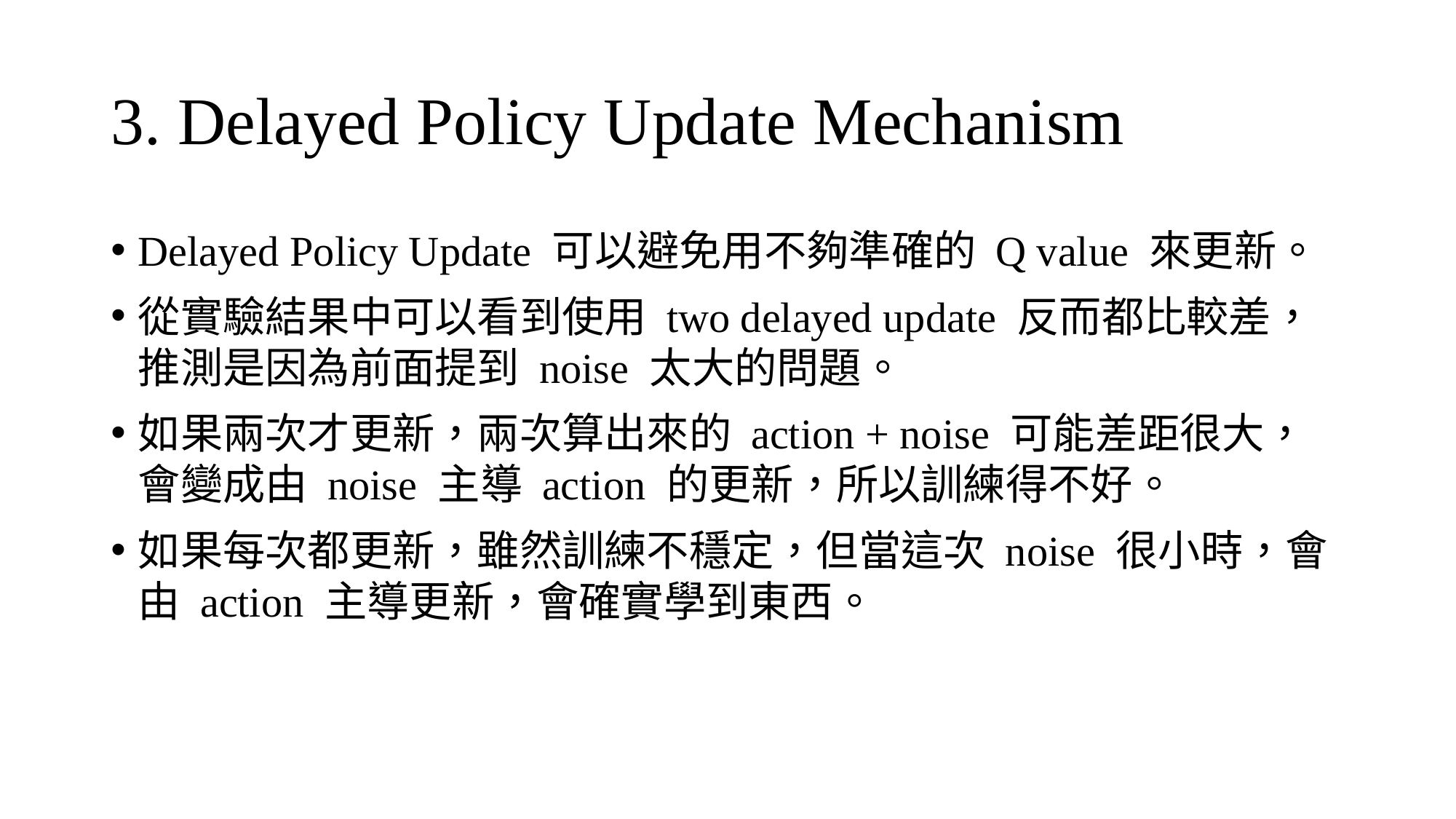

# 3. Delayed Policy Update Mechanism
Delayed Policy Update 可以避免用不夠準確的 Q value 來更新。
從實驗結果中可以看到使用 two delayed update 反而都比較差，推測是因為前面提到 noise 太大的問題。
如果兩次才更新，兩次算出來的 action + noise 可能差距很大，會變成由 noise 主導 action 的更新，所以訓練得不好。
如果每次都更新，雖然訓練不穩定，但當這次 noise 很小時，會由 action 主導更新，會確實學到東西。